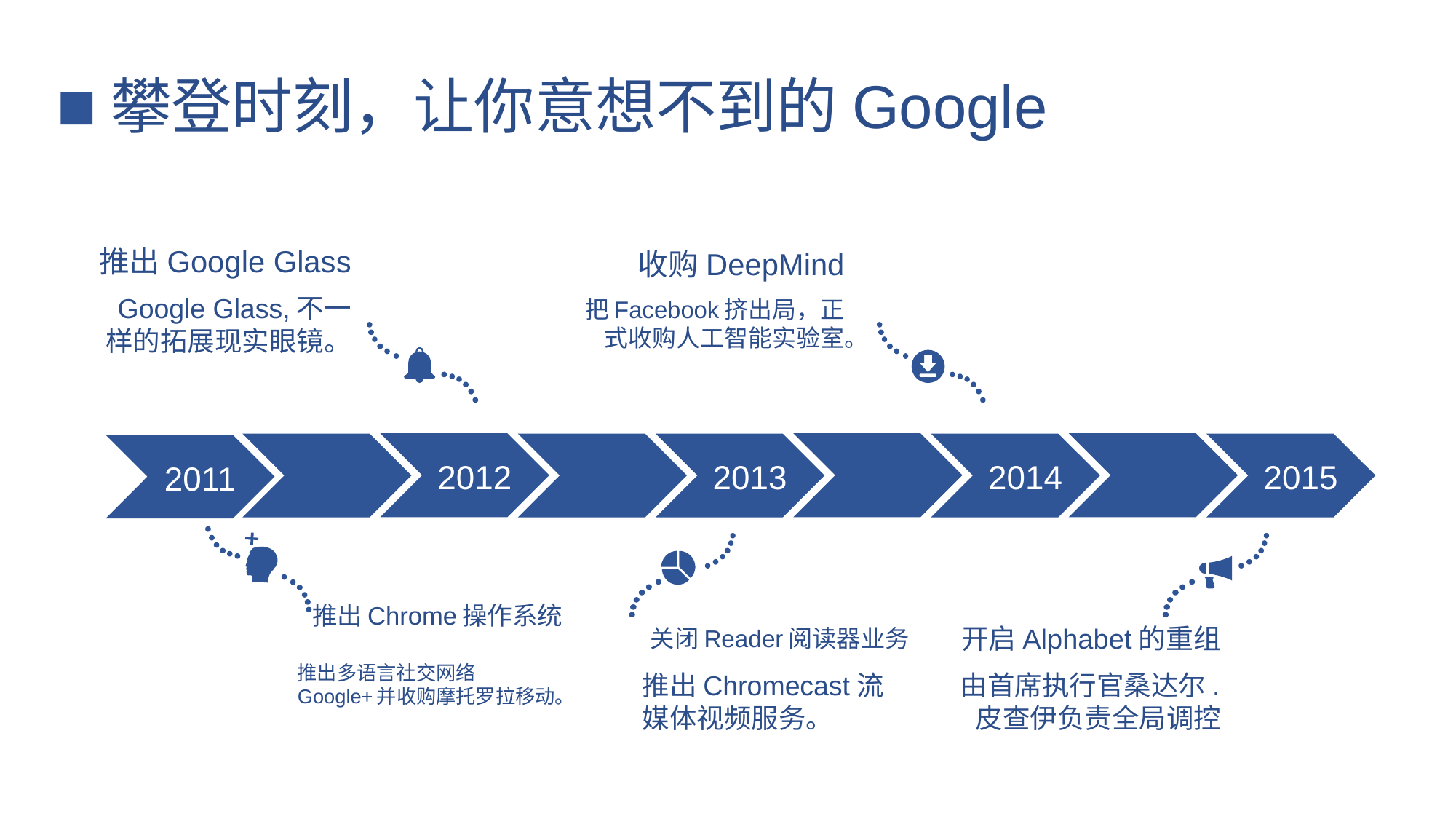

攀登时刻，让你意想不到的Google

推出Google Glass
收购DeepMind
Google Glass,不一样的拓展现实眼镜。
把Facebook挤出局，正式收购人工智能实验室。

2012
2013
2014
2015
2011

推出Chrome操作系统
关闭Reader阅读器业务
开启Alphabet的重组
推出多语言社交网络Google+并收购摩托罗拉移动。
推出Chromecast流媒体视频服务。
由首席执行官桑达尔.皮查伊负责全局调控